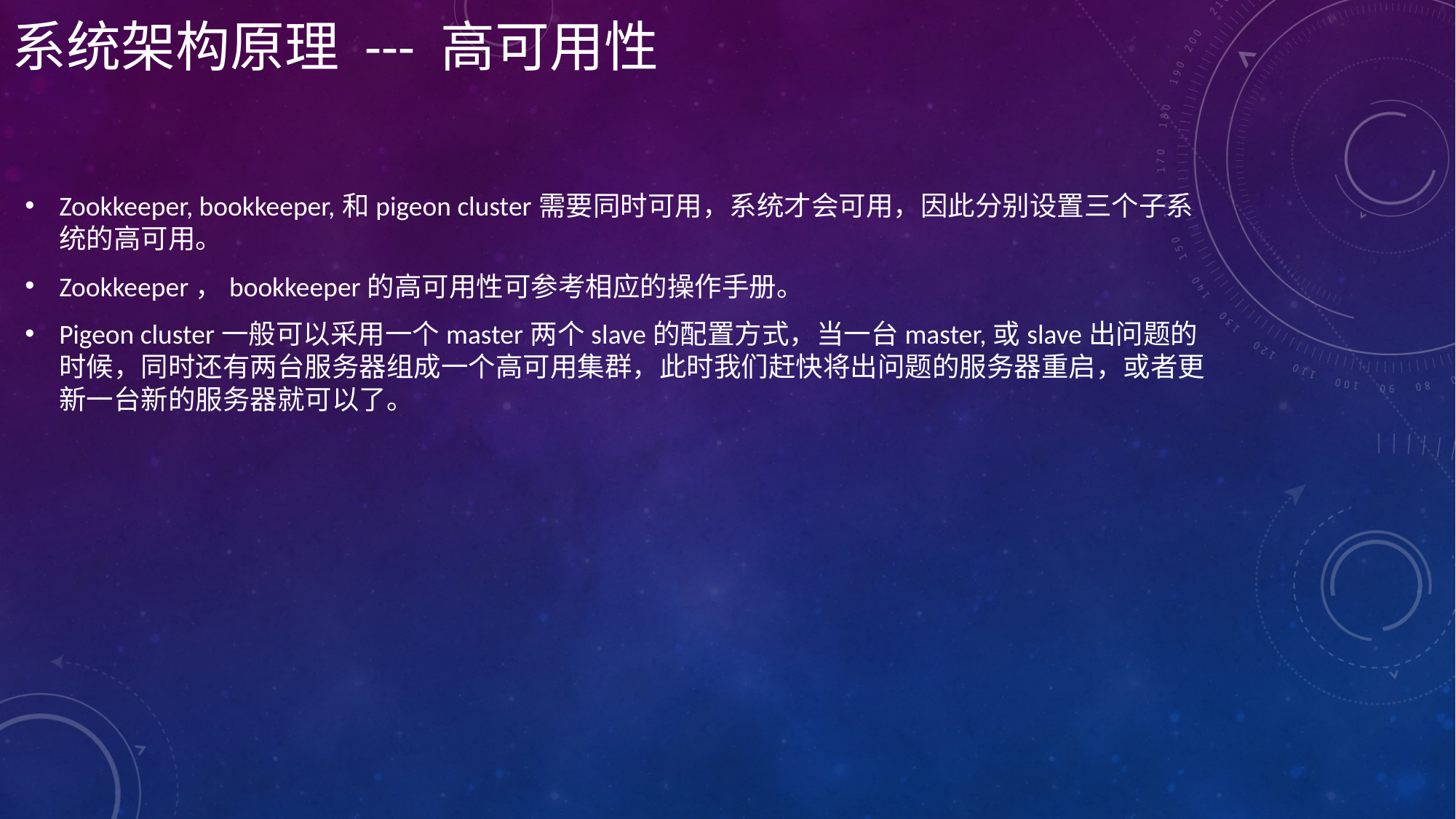

# 系统架构原理 --- 高可用性
Zookkeeper, bookkeeper,和pigeon cluster需要同时可用，系统才会可用，因此分别设置三个子系统的高可用。
Zookkeeper，bookkeeper的高可用性可参考相应的操作手册。
Pigeon cluster一般可以采用一个master两个slave的配置方式，当一台master,或slave出问题的时候，同时还有两台服务器组成一个高可用集群，此时我们赶快将出问题的服务器重启，或者更新一台新的服务器就可以了。